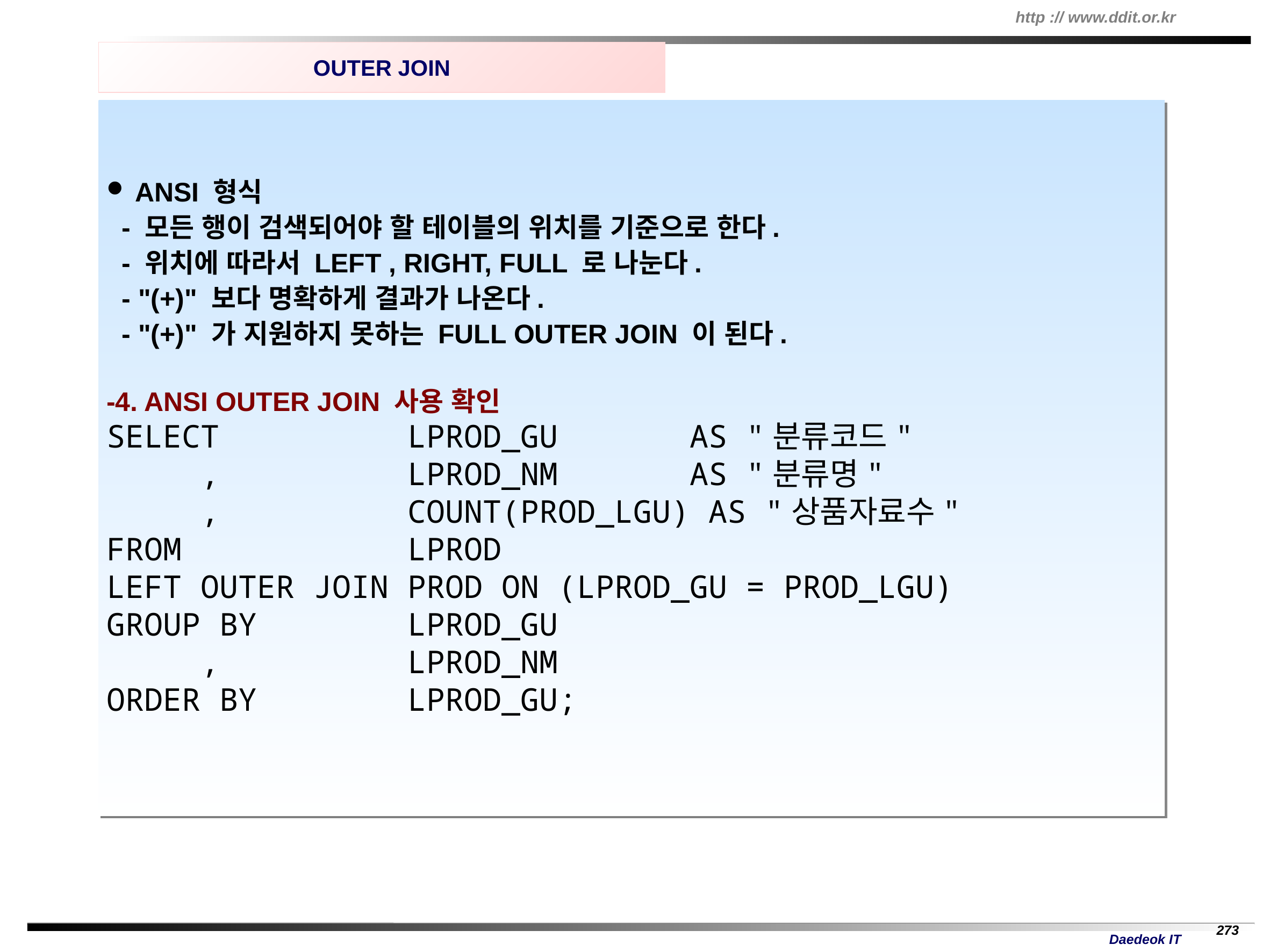

OUTER JOIN
 ANSI 형식
  - 모든 행이 검색되어야 할 테이블의 위치를 기준으로 한다.
  - 위치에 따라서 LEFT , RIGHT, FULL 로 나눈다.
  - "(+)" 보다 명확하게 결과가 나온다.
  - "(+)" 가 지원하지 못하는 FULL OUTER JOIN 이 된다.

-4. ANSI OUTER JOIN 사용 확인
SELECT          LPROD_GU 		 AS "분류코드"
     ,          LPROD_NM 		 AS "분류명"
     ,          COUNT(PROD_LGU) AS "상품자료수"
FROM            LPROD
LEFT OUTER JOIN PROD ON (LPROD_GU = PROD_LGU)
GROUP BY        LPROD_GU
     ,          LPROD_NM
ORDER BY        LPROD_GU;